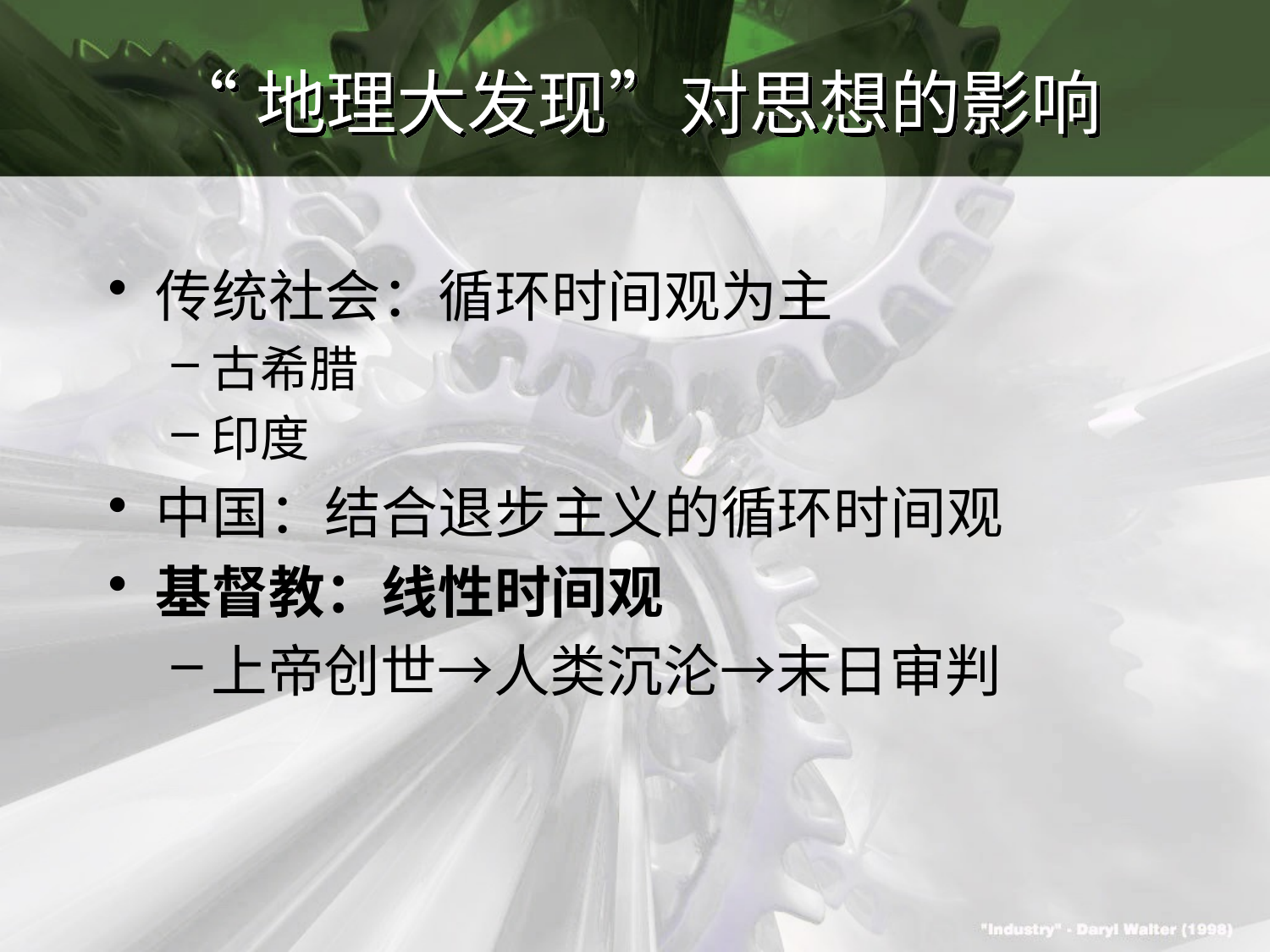

# “地理大发现”对思想的影响
传统社会：循环时间观为主
古希腊
印度
中国：结合退步主义的循环时间观
基督教：线性时间观
上帝创世→人类沉沦→末日审判